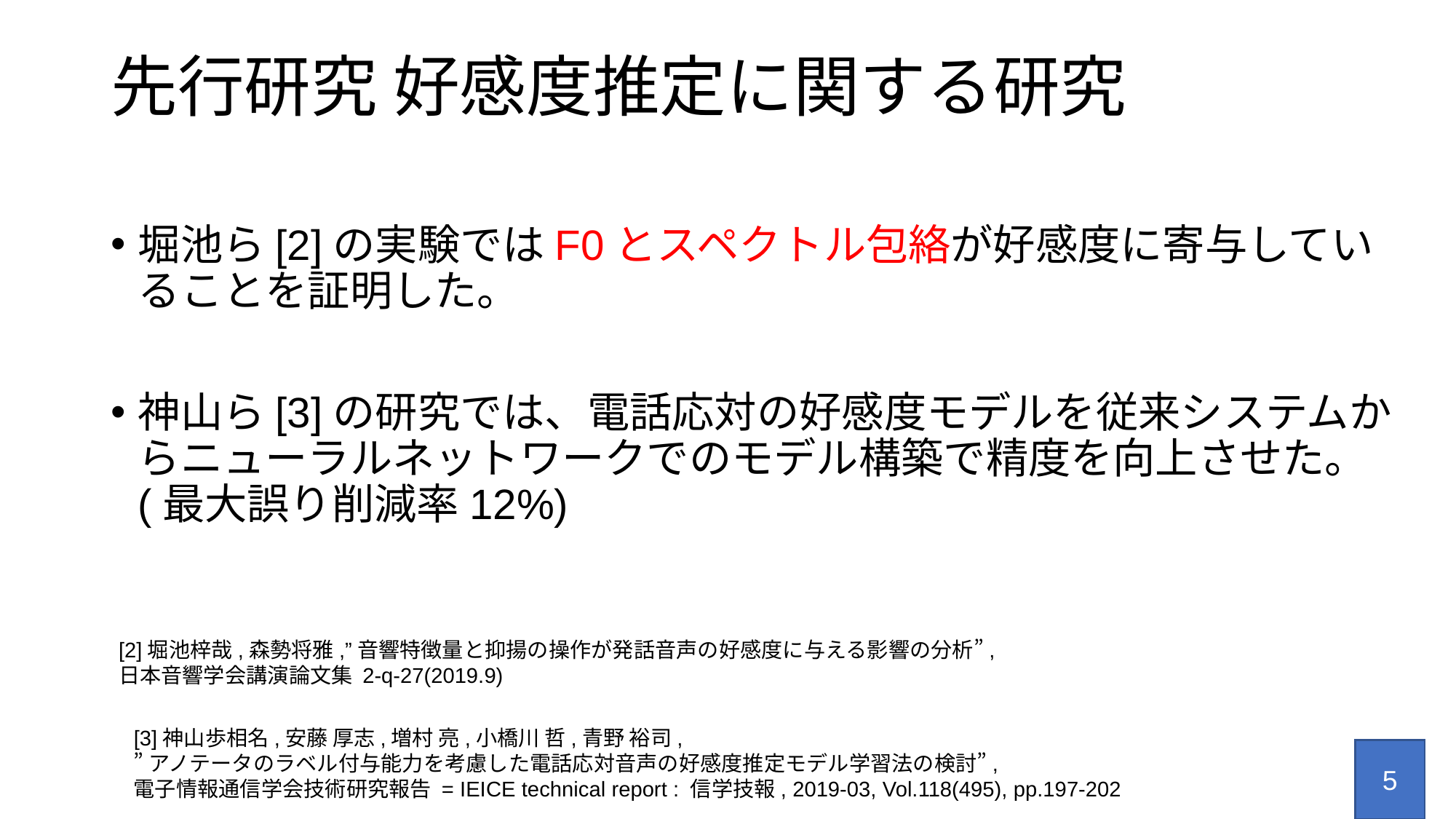

# 先行研究 好感度推定に関する研究
堀池ら[2]の実験ではF0とスペクトル包絡が好感度に寄与していることを証明した。

神山ら[3]の研究では、電話応対の好感度モデルを従来システムからニューラルネットワークでのモデル構築で精度を向上させた。(最大誤り削減率12%)

[2]堀池梓哉,森勢将雅,”音響特徴量と抑揚の操作が発話音声の好感度に与える影響の分析”,
日本音響学会講演論文集 2-q-27(2019.9)
[3]神山歩相名,安藤 厚志,増村 亮,小橋川 哲,青野 裕司,
”アノテータのラベル付与能力を考慮した電話応対音声の好感度推定モデル学習法の検討”,
電子情報通信学会技術研究報告 = IEICE technical report : 信学技報, 2019-03, Vol.118(495), pp.197-202
5